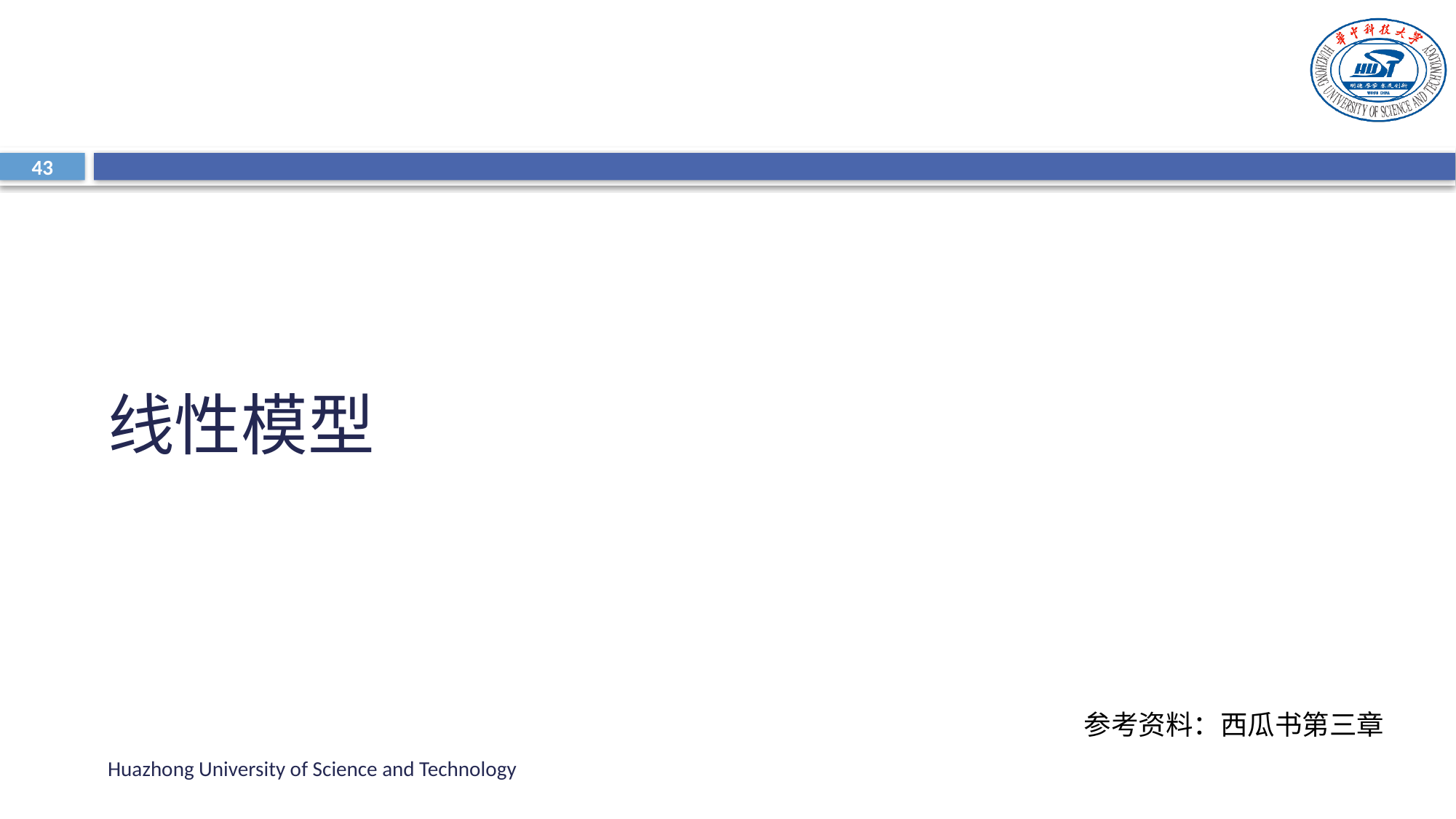

#
43
线性模型
参考资料：西瓜书第三章
Huazhong University of Science and Technology